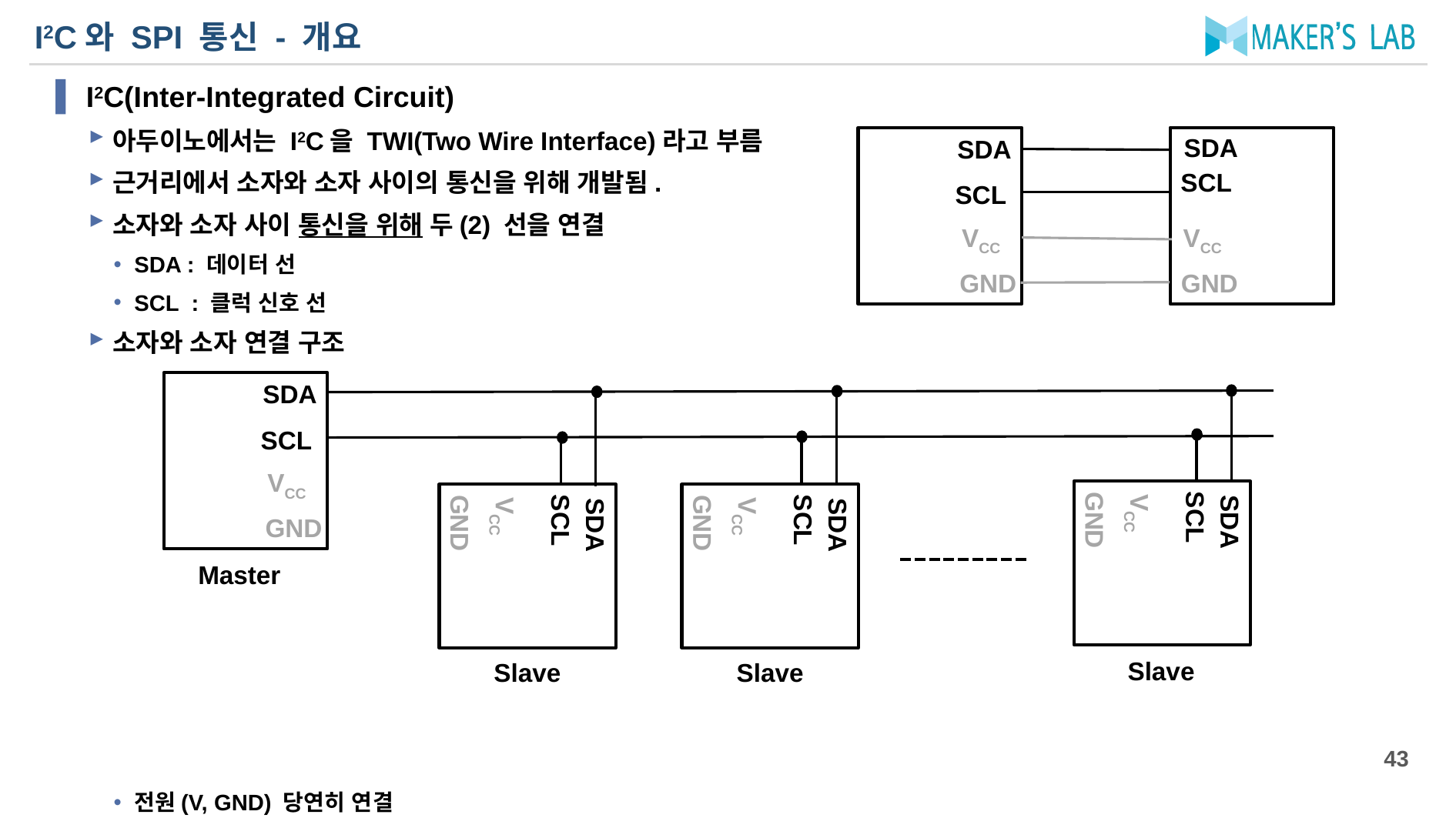

# I2C와 SPI 통신 - 개요
I2C(Inter-Integrated Circuit)
아두이노에서는 I2C을 TWI(Two Wire Interface)라고 부름
근거리에서 소자와 소자 사이의 통신을 위해 개발됨.
소자와 소자 사이 통신을 위해 두(2) 선을 연결
SDA : 데이터 선
SCL  : 클럭 신호 선
소자와 소자 연결 구조

전원(V, GND) 당연히 연결
SDA

SDA

SCL
SCL
VCC
VCC
GND
GND

SDA

SCL

VCC
SDA

SCL
VCC
GND
SDA

SCL
VCC
GND
SDA

SCL
VCC
GND
GND
Master
Slave
Slave
Slave
43